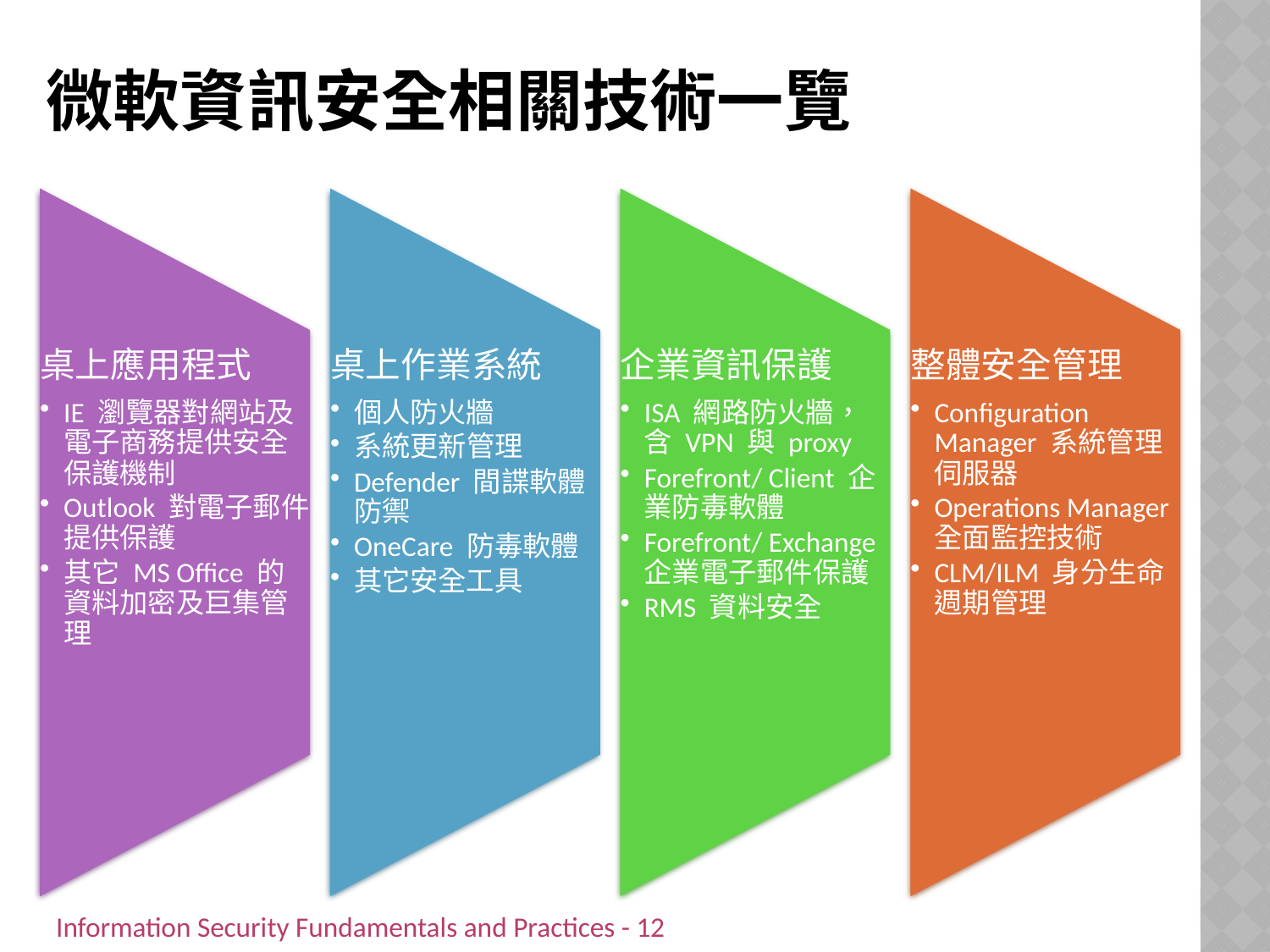

# 微軟資訊安全相關技術一覽
桌上應用程式
IE 瀏覽器對網站及電子商務提供安全保護機制
Outlook 對電子郵件提供保護
其它 MS Office 的資料加密及巨集管理
桌上作業系統
個人防火牆
系統更新管理
Defender 間諜軟體防禦
OneCare 防毒軟體
其它安全工具
企業資訊保護
ISA 網路防火牆，含 VPN 與 proxy
Forefront/ Client 企業防毒軟體
Forefront/ Exchange 企業電子郵件保護
RMS 資料安全
整體安全管理
Configuration Manager 系統管理伺服器
Operations Manager  全面監控技術
CLM/ILM 身分生命週期管理